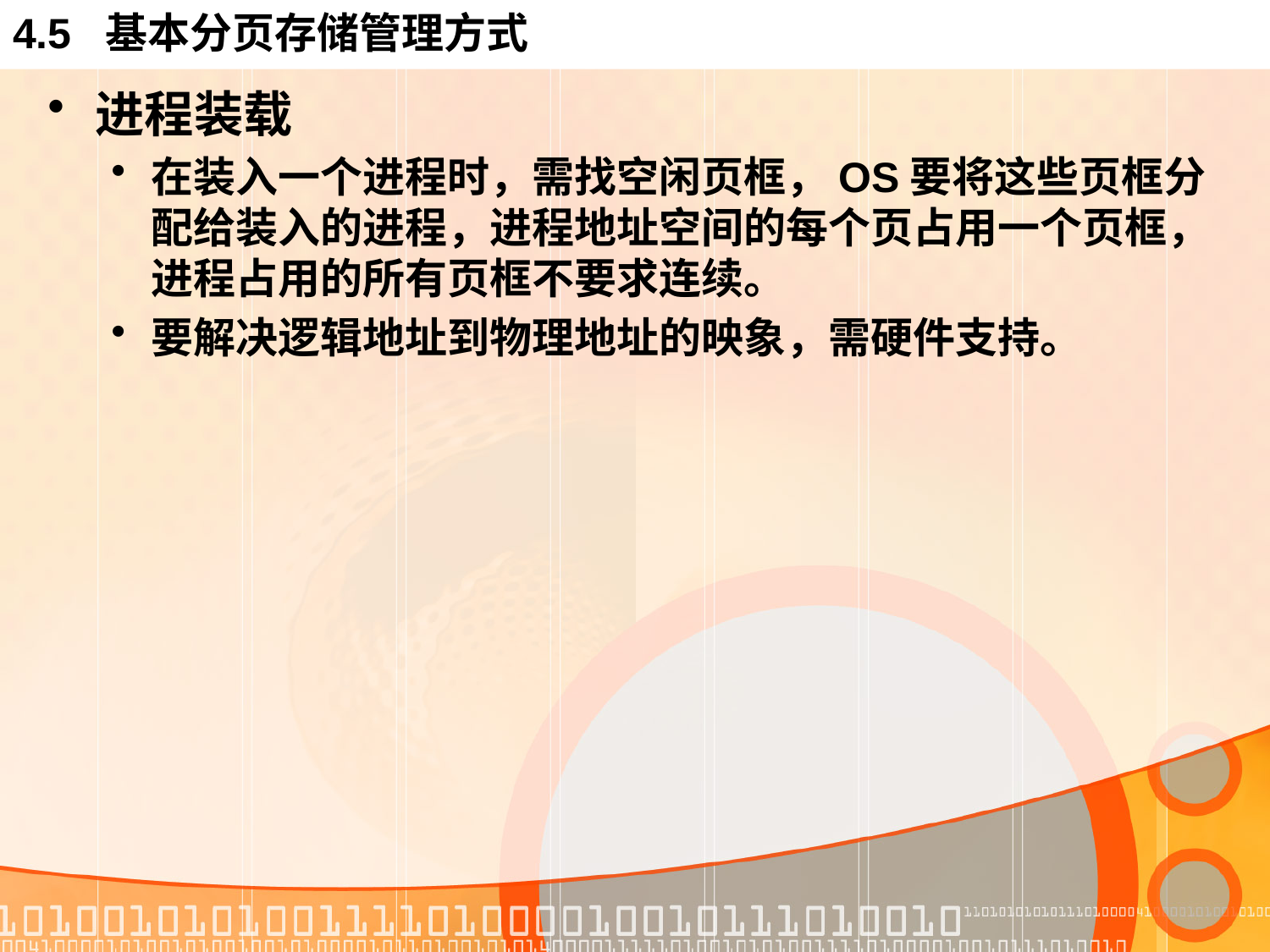

# 4.5  基本分页存储管理方式
进程装载
在装入一个进程时，需找空闲页框，OS要将这些页框分配给装入的进程，进程地址空间的每个页占用一个页框，进程占用的所有页框不要求连续。
要解决逻辑地址到物理地址的映象，需硬件支持。